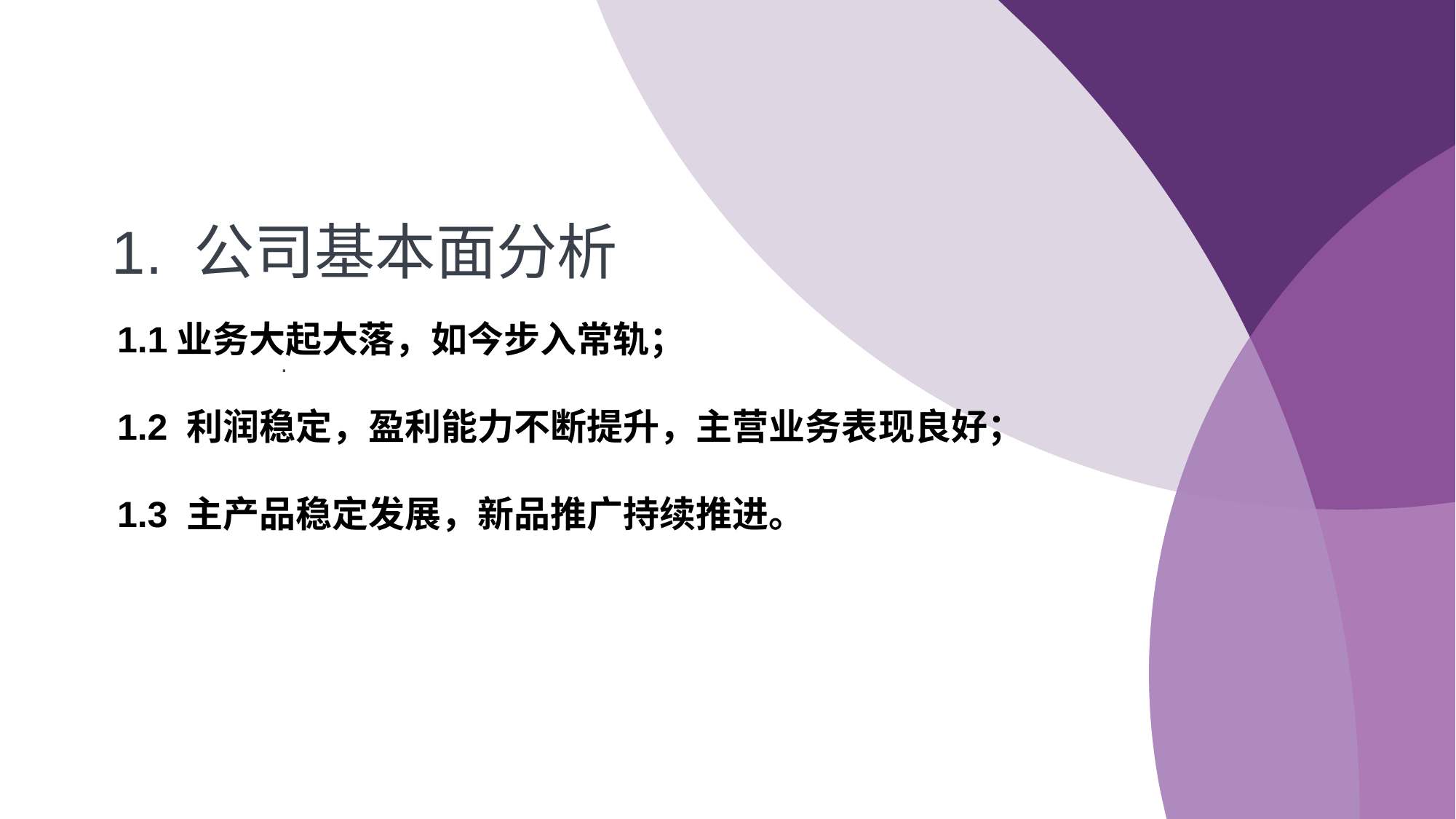

1. 公司基本面分析
.
1.1业务大起大落，如今步入常轨；

1.2 利润稳定，盈利能力不断提升，主营业务表现良好；

1.3 主产品稳定发展，新品推广持续推进。